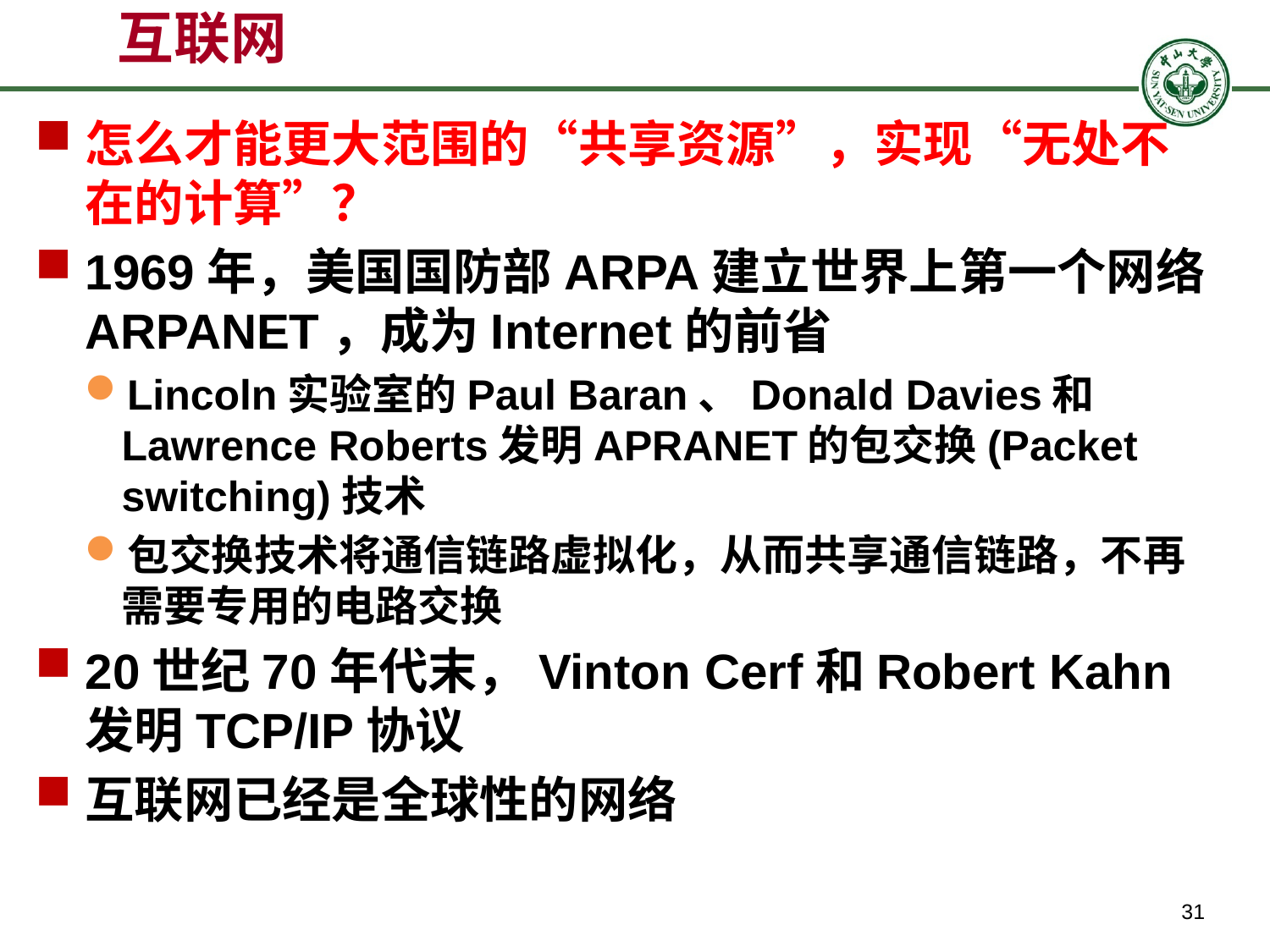

# 互联网
怎么才能更大范围的“共享资源”，实现“无处不在的计算”？
1969年，美国国防部ARPA建立世界上第一个网络ARPANET，成为Internet的前省
Lincoln实验室的Paul Baran、Donald Davies和Lawrence Roberts发明APRANET的包交换(Packet switching)技术
包交换技术将通信链路虚拟化，从而共享通信链路，不再需要专用的电路交换
20世纪70年代末，Vinton Cerf和Robert Kahn发明TCP/IP协议
互联网已经是全球性的网络